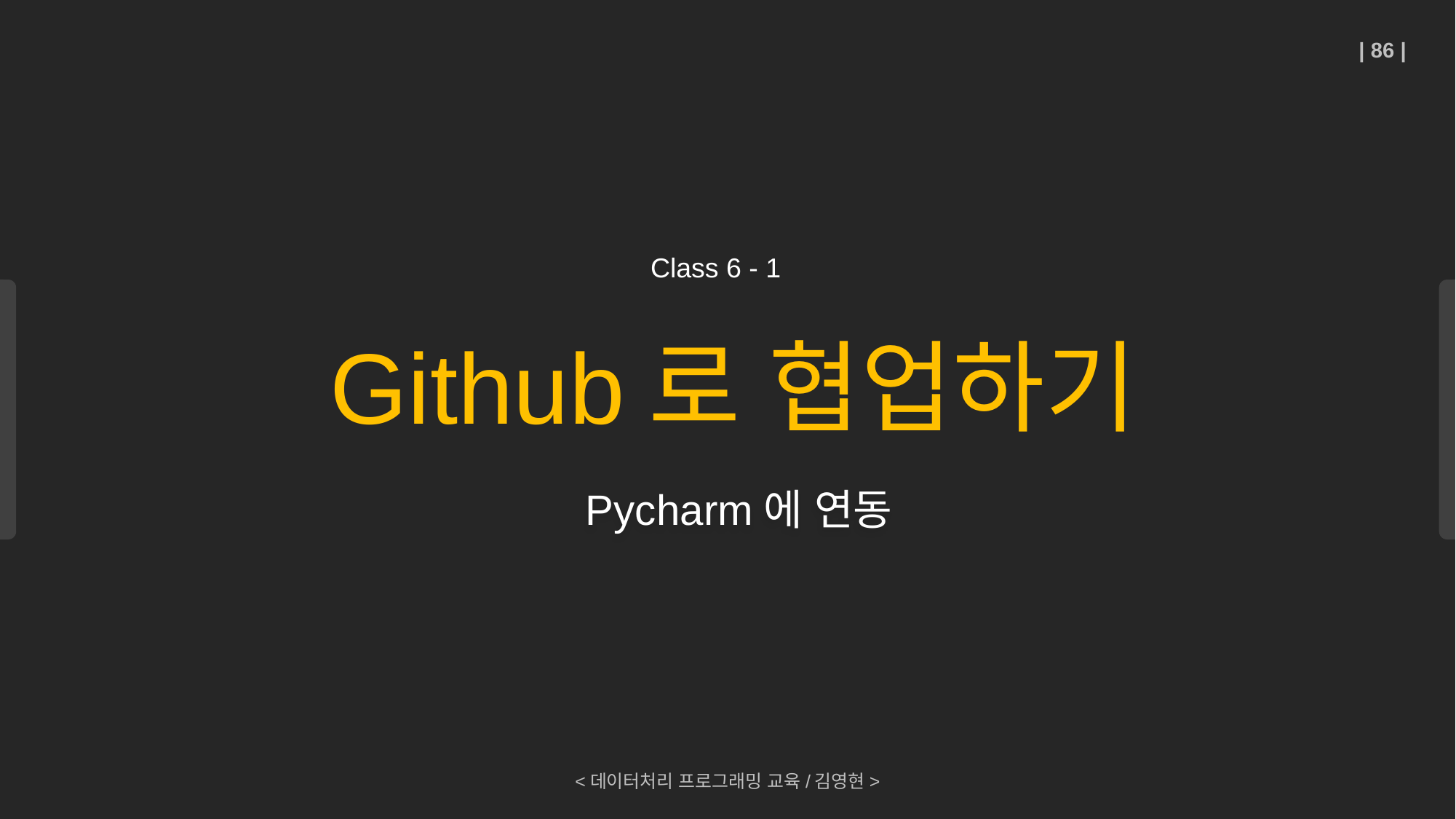

| 86 |
Github로 협업하기
Class 6 - 1

Pycharm에 연동
<데이터처리 프로그래밍 교육/김영현>